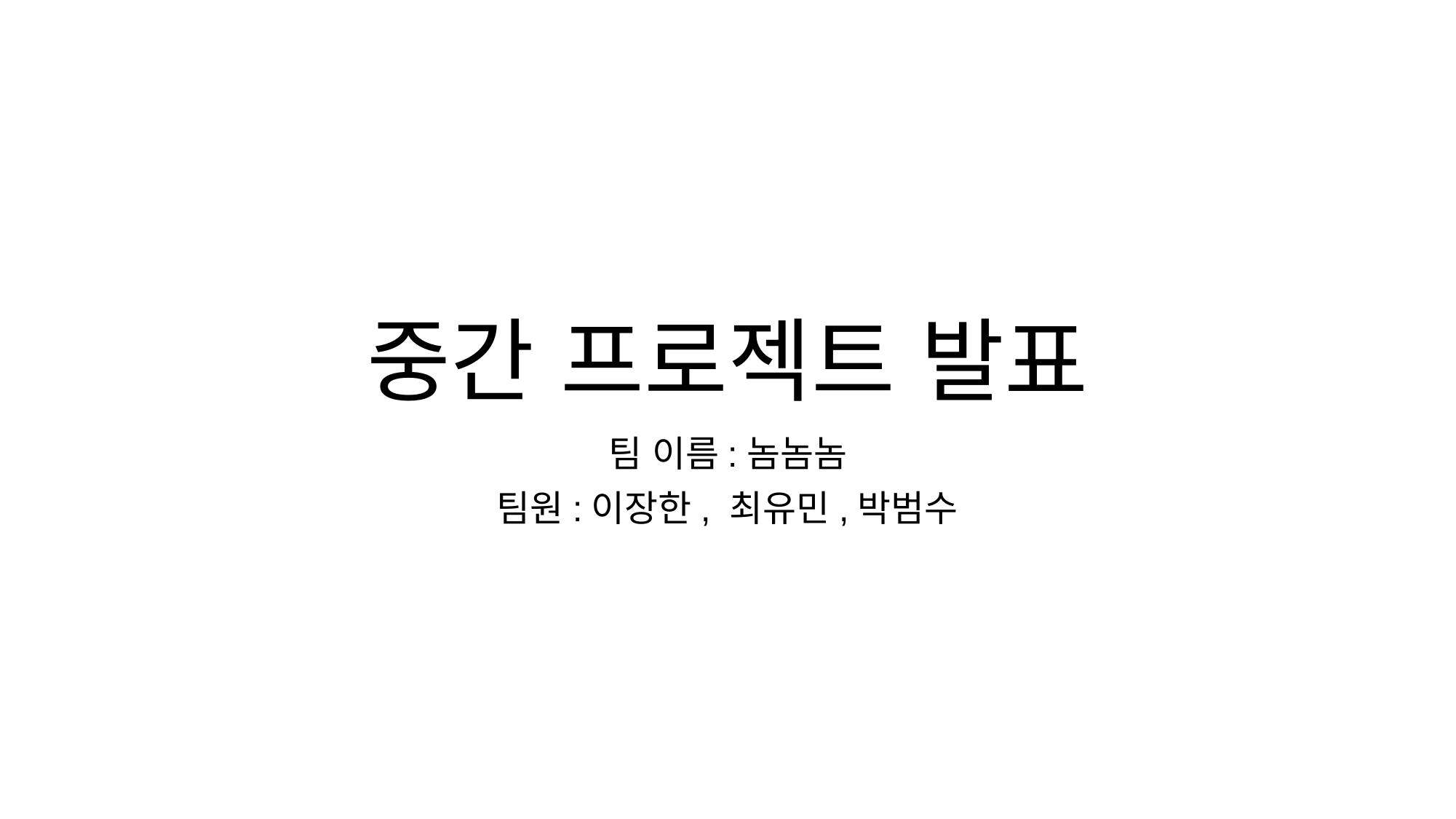

# 중간 프로젝트 발표
팀 이름:놈놈놈
팀원:이장한, 최유민,박범수